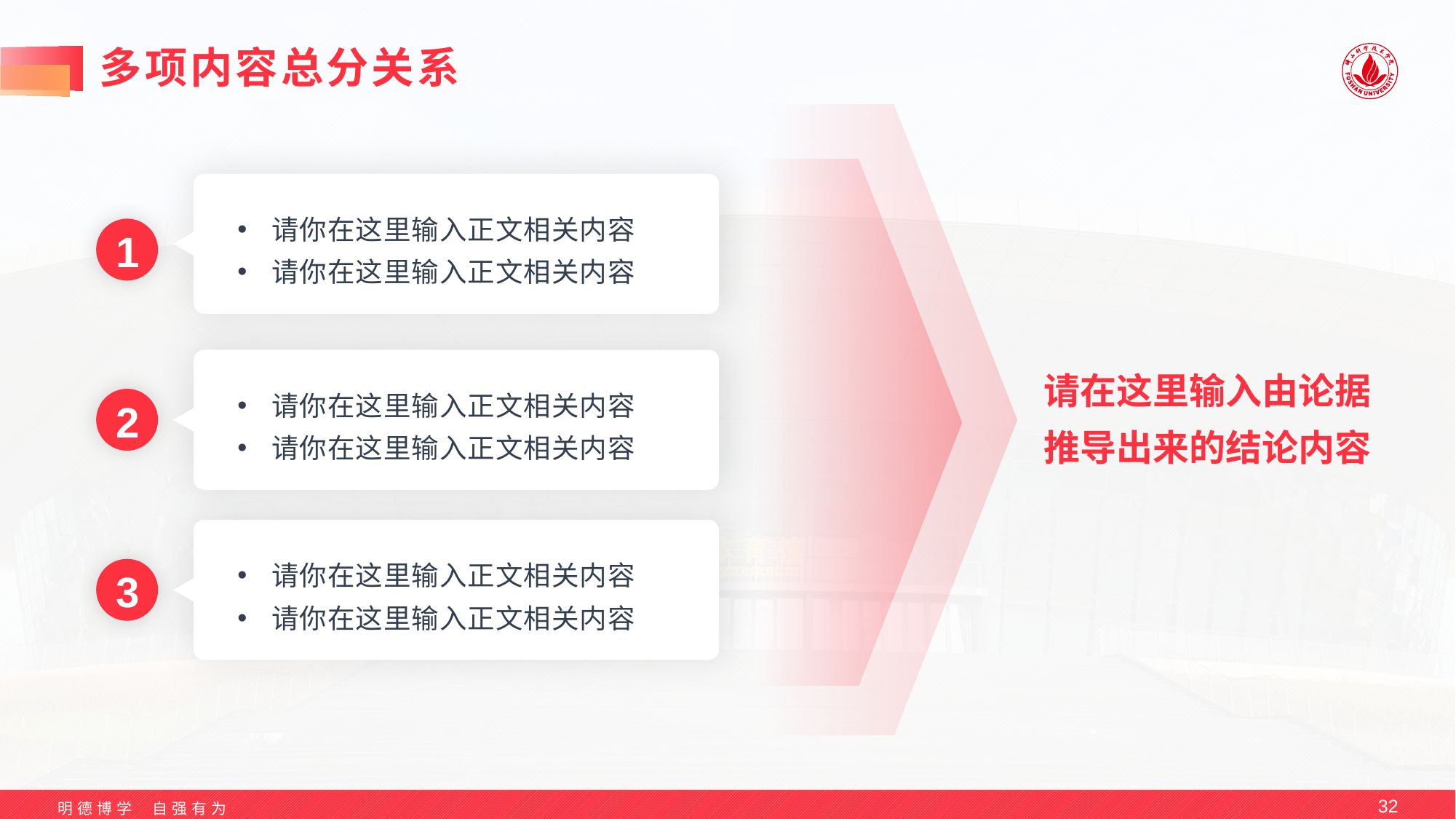

# 多项内容总分关系

请你在这里输入正文相关内容
请你在这里输入正文相关内容
1
请在这里输入由论据推导出来的结论内容

请你在这里输入正文相关内容
请你在这里输入正文相关内容
2

请你在这里输入正文相关内容
请你在这里输入正文相关内容
3
32